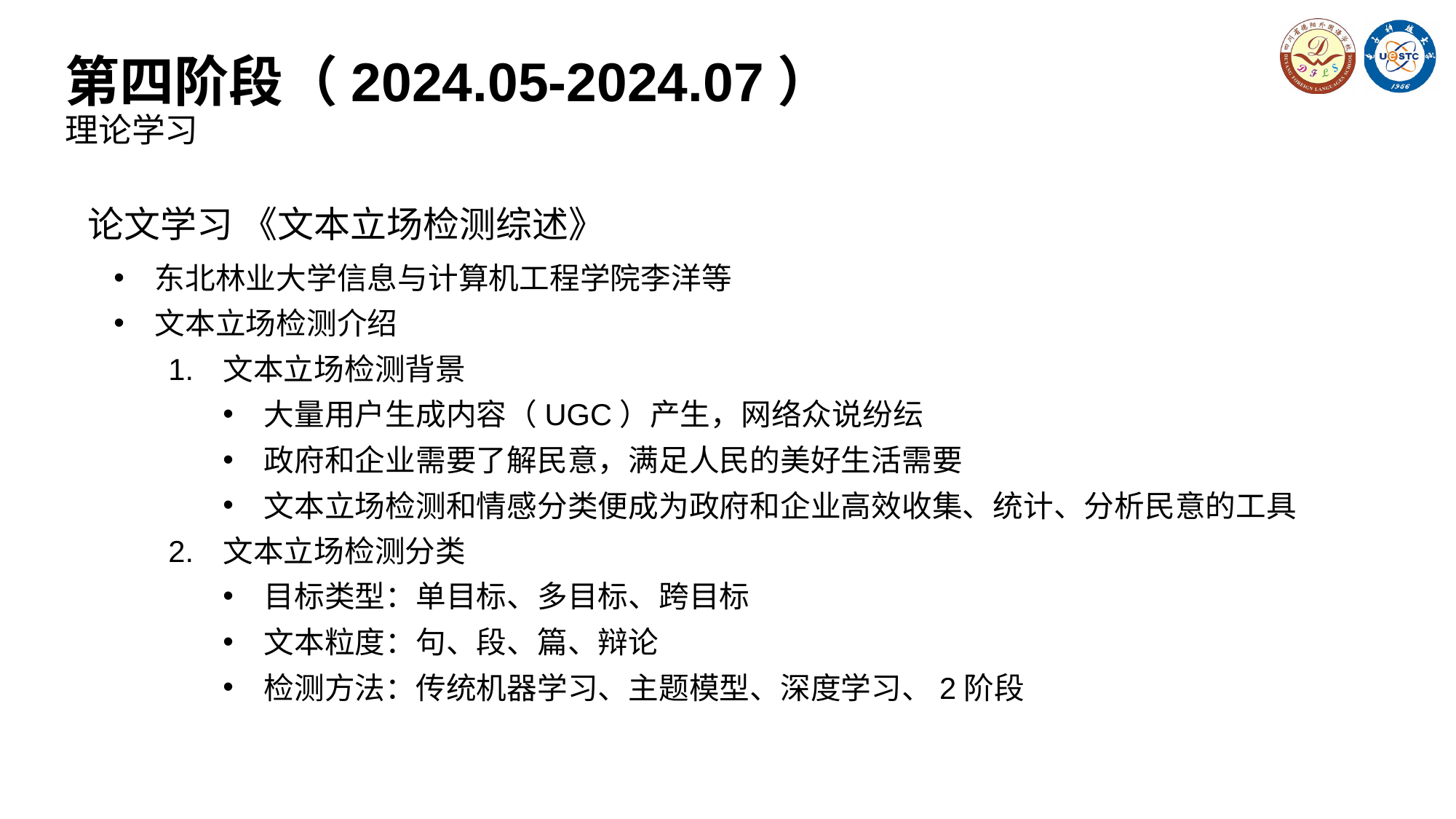

# 第四阶段（2024.05-2024.07） 理论学习
   论文学习 《文本立场检测综述》
东北林业大学信息与计算机工程学院李洋等
文本立场检测介绍
文本立场检测背景
大量用户生成内容（UGC）产生，网络众说纷纭
政府和企业需要了解民意，满足人民的美好生活需要
文本立场检测和情感分类便成为政府和企业高效收集、统计、分析民意的工具
文本立场检测分类
目标类型：单目标、多目标、跨目标
文本粒度：句、段、篇、辩论
检测方法：传统机器学习、主题模型、深度学习、2阶段